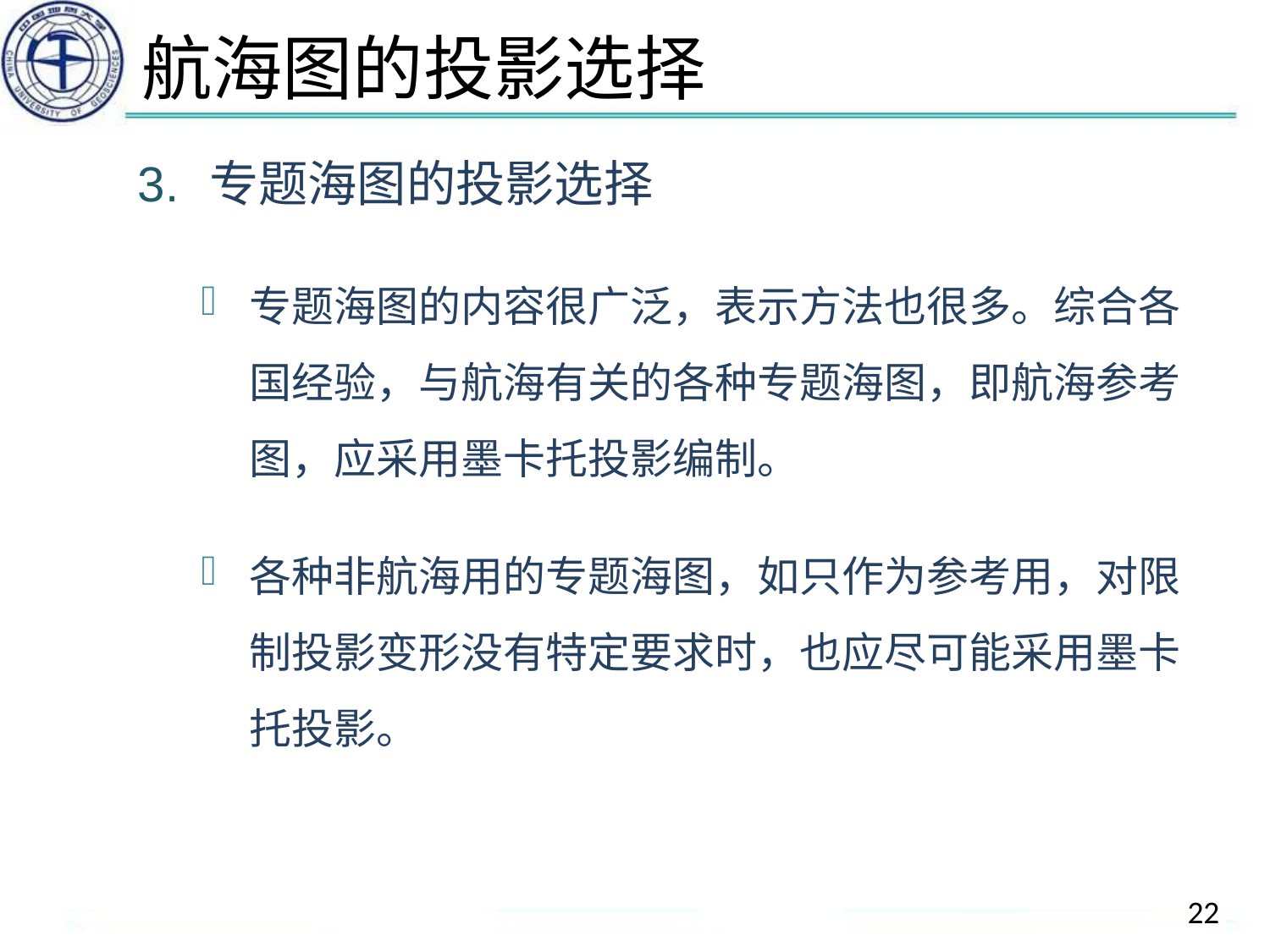

# 航海图的投影选择
专题海图的投影选择
专题海图的内容很广泛，表示方法也很多。综合各国经验，与航海有关的各种专题海图，即航海参考图，应采用墨卡托投影编制。
各种非航海用的专题海图，如只作为参考用，对限制投影变形没有特定要求时，也应尽可能采用墨卡托投影。

22